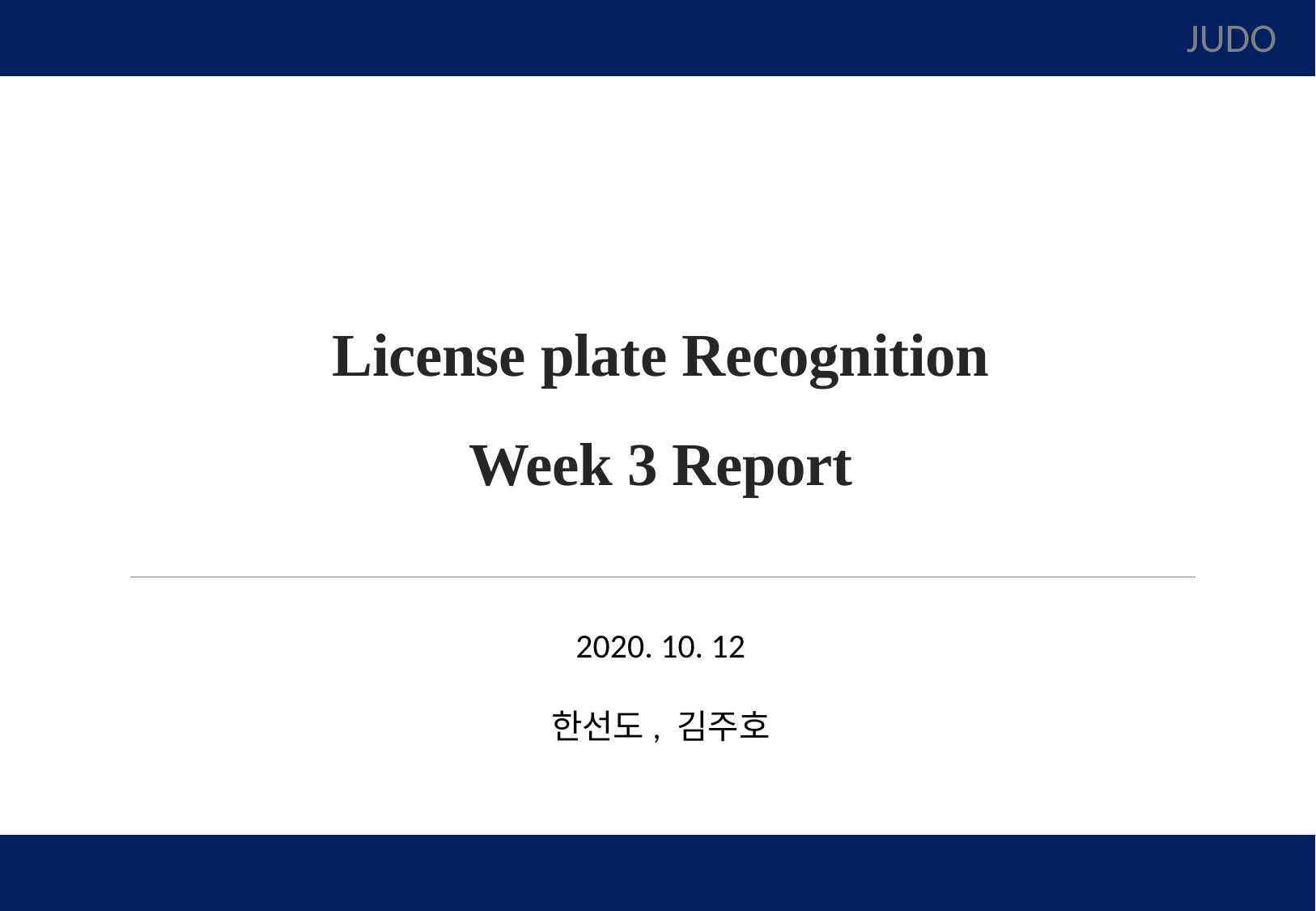

JUDO
# License plate Recognition Week 3 Report
2020. 10. 12

한선도, 김주호